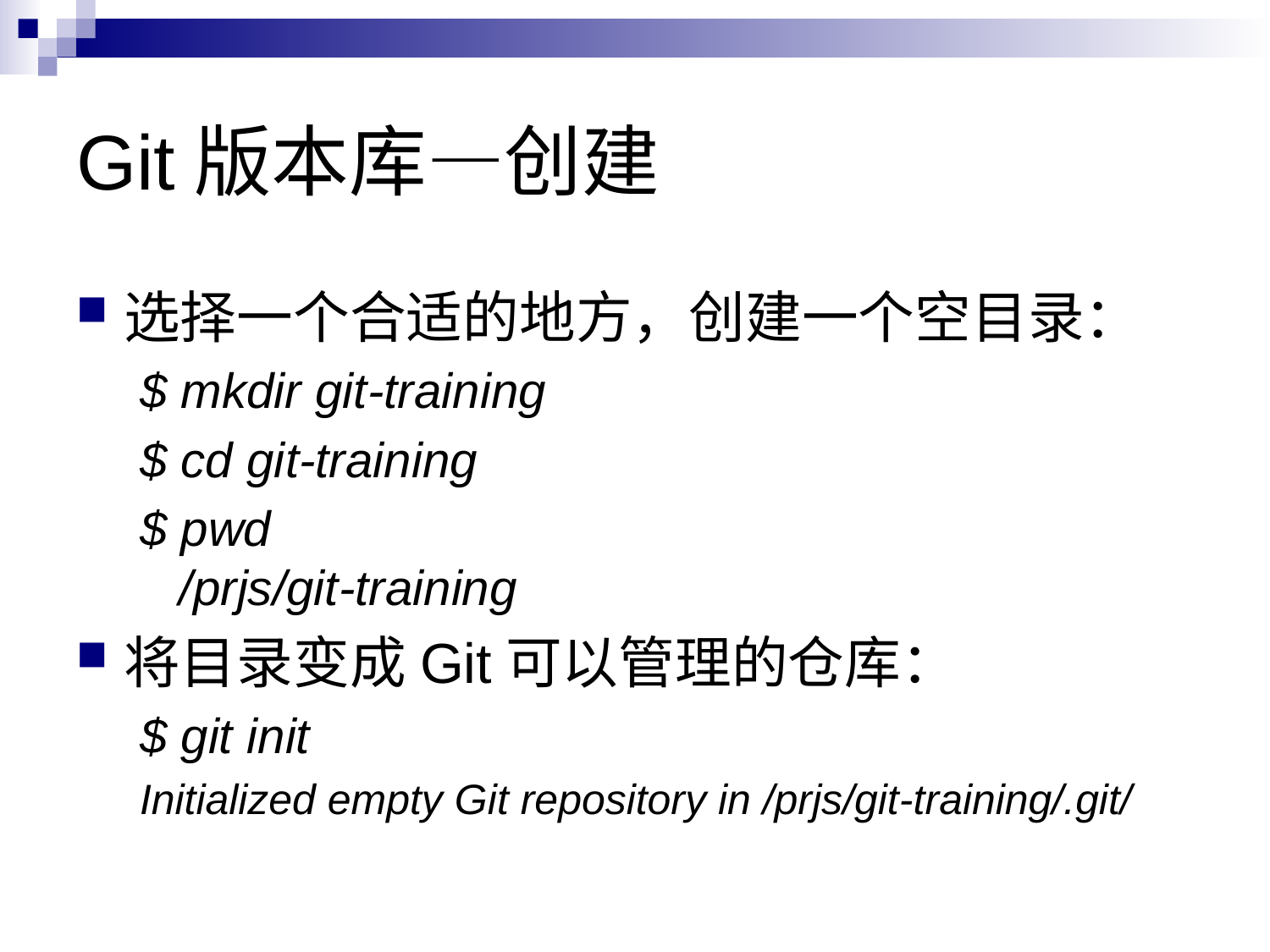

# Git版本库—创建
选择⼀个合适的地方，创建⼀个空目录：
$ mkdir git-training
$ cd git-training
$ pwd
/prjs/git-training
将目录变成Git可以管理的仓库：
$ git init
Initialized empty Git repository in /prjs/git-training/.git/